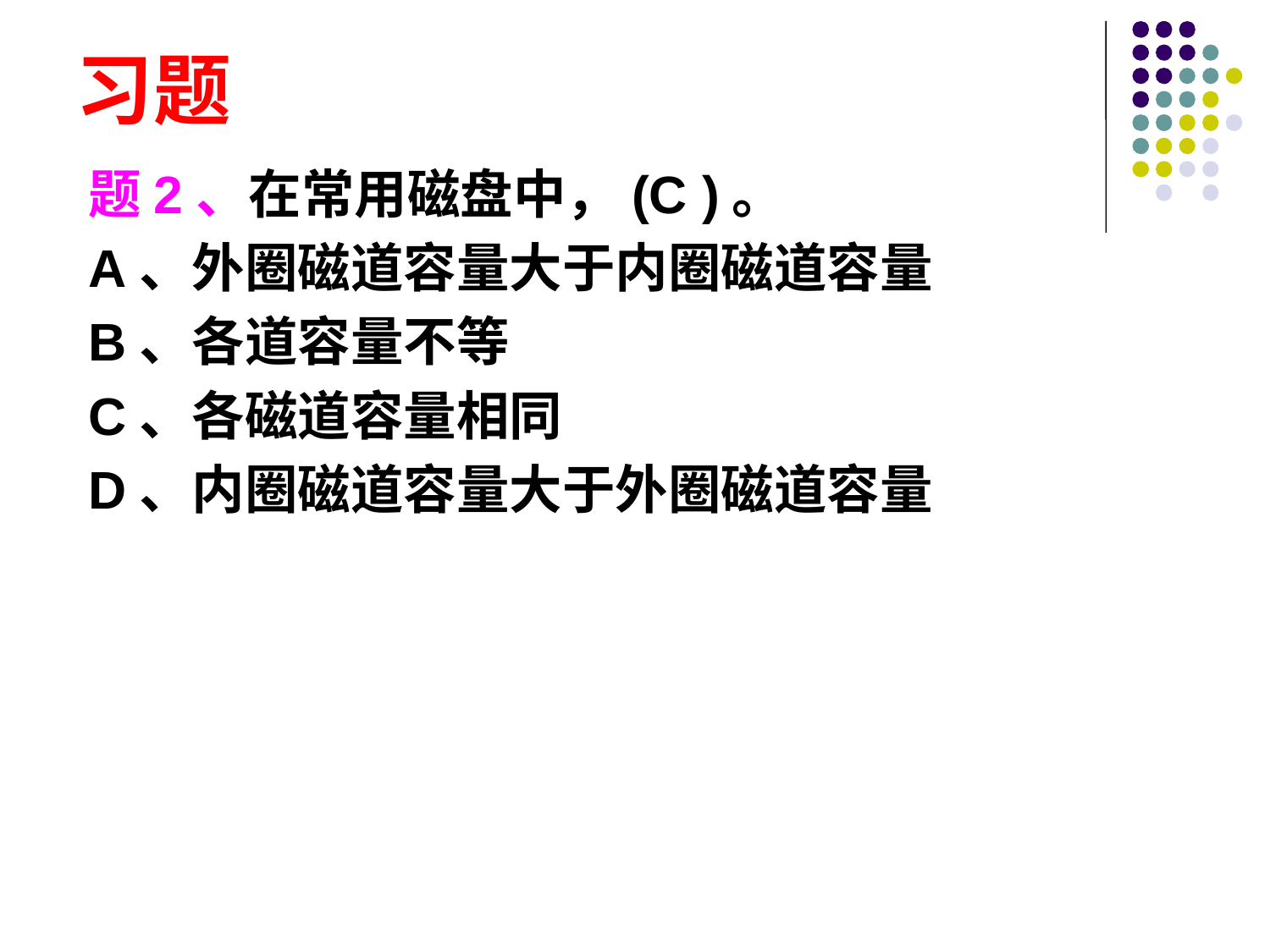

# 习题
题2、在常用磁盘中，(C )。
A、外圈磁道容量大于内圈磁道容量
B、各道容量不等
C、各磁道容量相同
D、内圈磁道容量大于外圈磁道容量